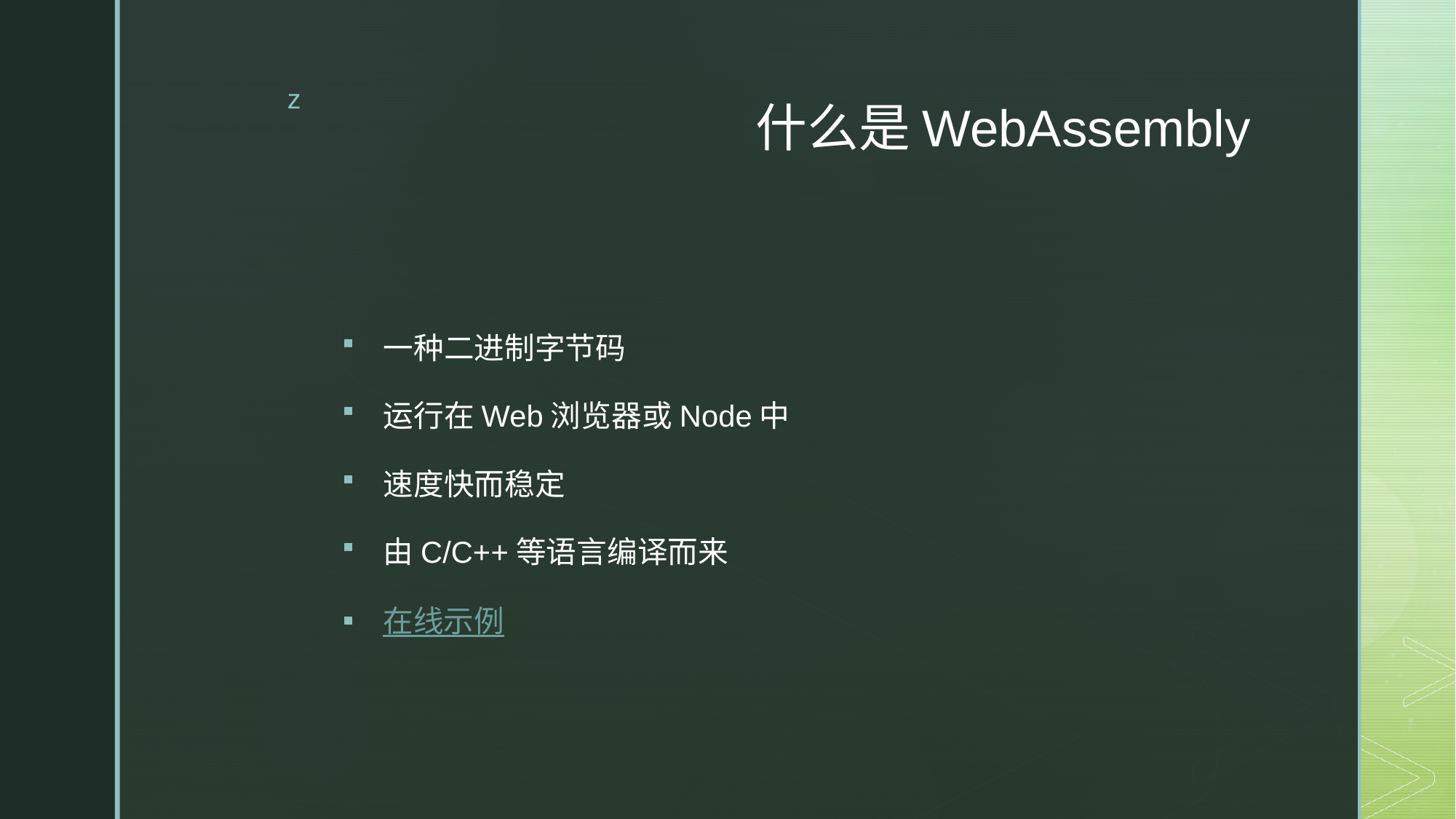

# 什么是WebAssembly
一种二进制字节码
运行在Web浏览器或Node中
速度快而稳定
由C/C++等语言编译而来
在线示例